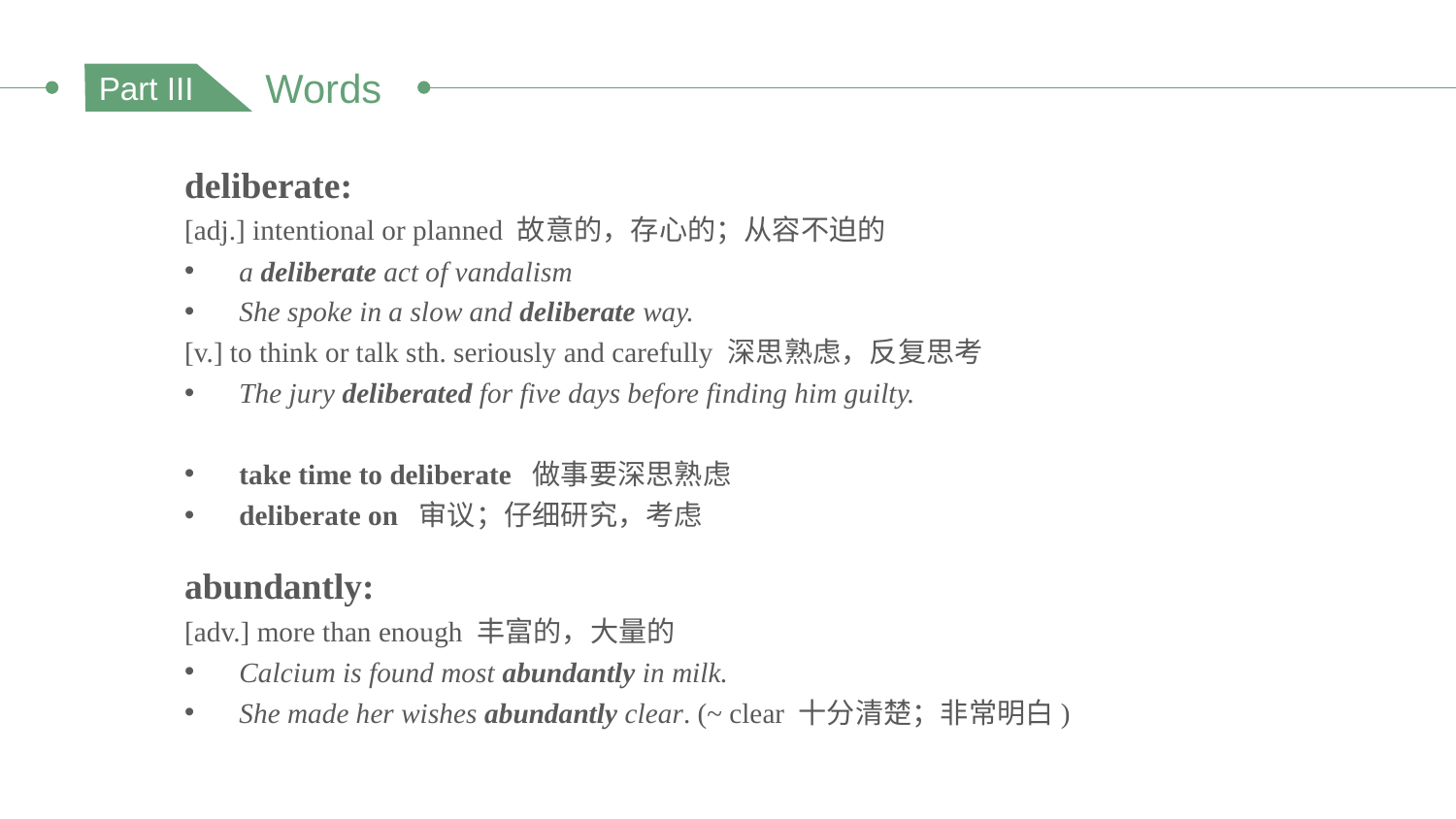

Words

Part III

deliberate:
[adj.] intentional or planned 故意的，存心的；从容不迫的
a deliberate act of vandalism
She spoke in a slow and deliberate way.
[v.] to think or talk sth. seriously and carefully 深思熟虑，反复思考
The jury deliberated for five days before finding him guilty.

take time to deliberate  做事要深思熟虑
deliberate on  审议；仔细研究，考虑
abundantly:
[adv.] more than enough 丰富的，大量的
Calcium is found most abundantly in milk.
She made her wishes abundantly clear. (~ clear 十分清楚；非常明白)